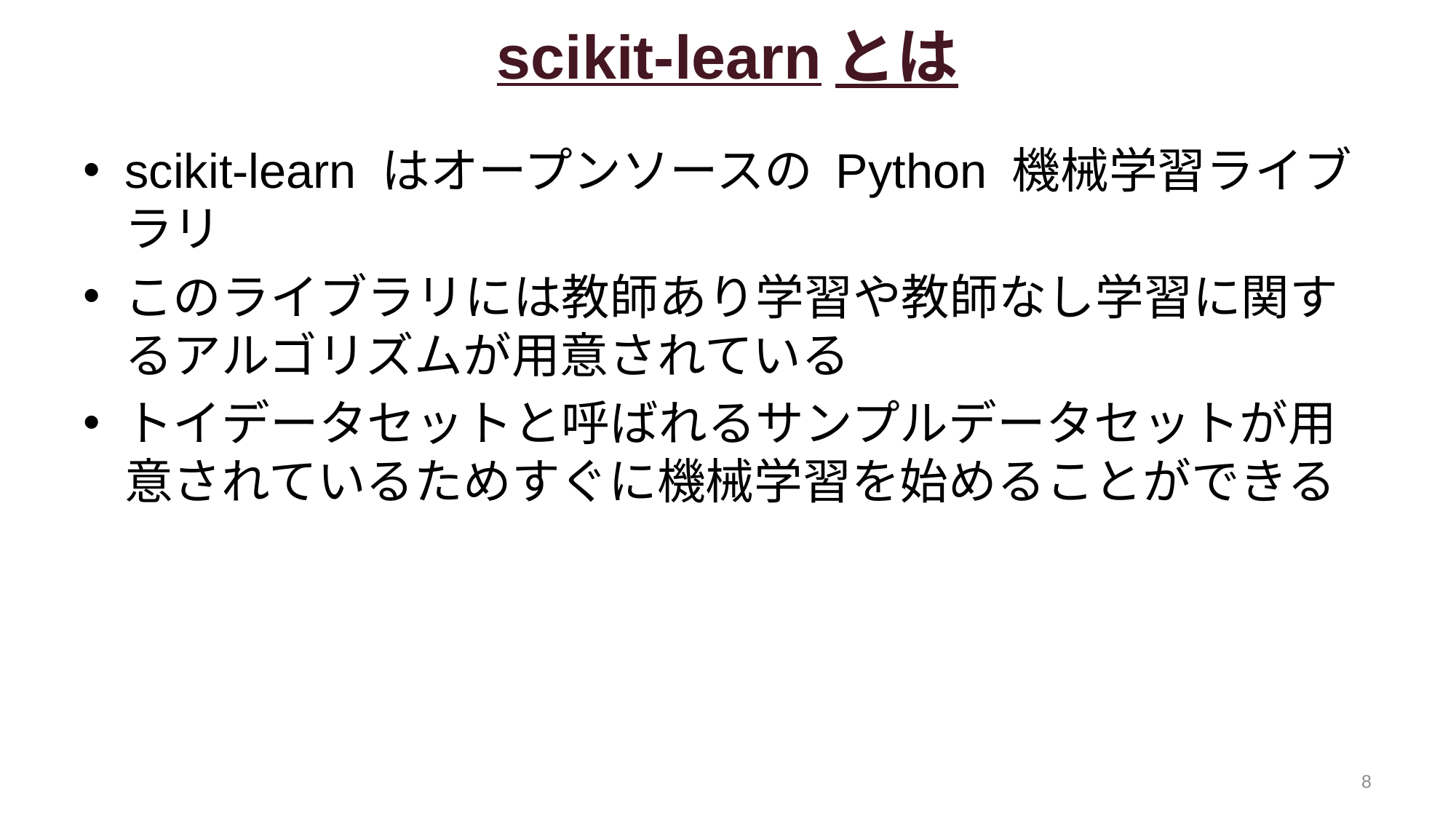

# scikit-learnとは
scikit-learn はオープンソースの Python 機械学習ライブラリ
このライブラリには教師あり学習や教師なし学習に関するアルゴリズムが用意されている
トイデータセットと呼ばれるサンプルデータセットが用意されているためすぐに機械学習を始めることができる
8